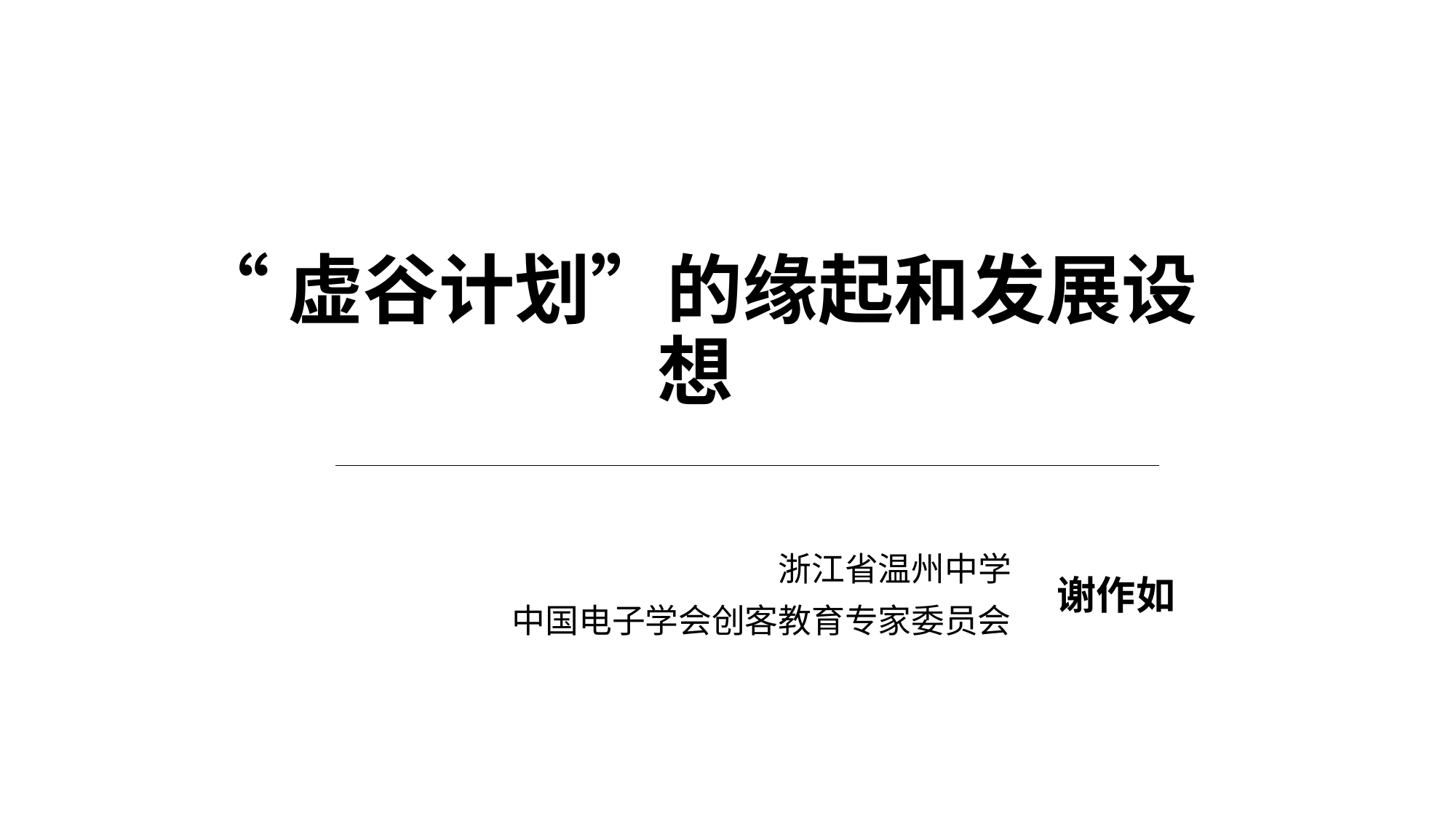

# “虚谷计划”的缘起和发展设想
浙江省温州中学
中国电子学会创客教育专家委员会

谢作如